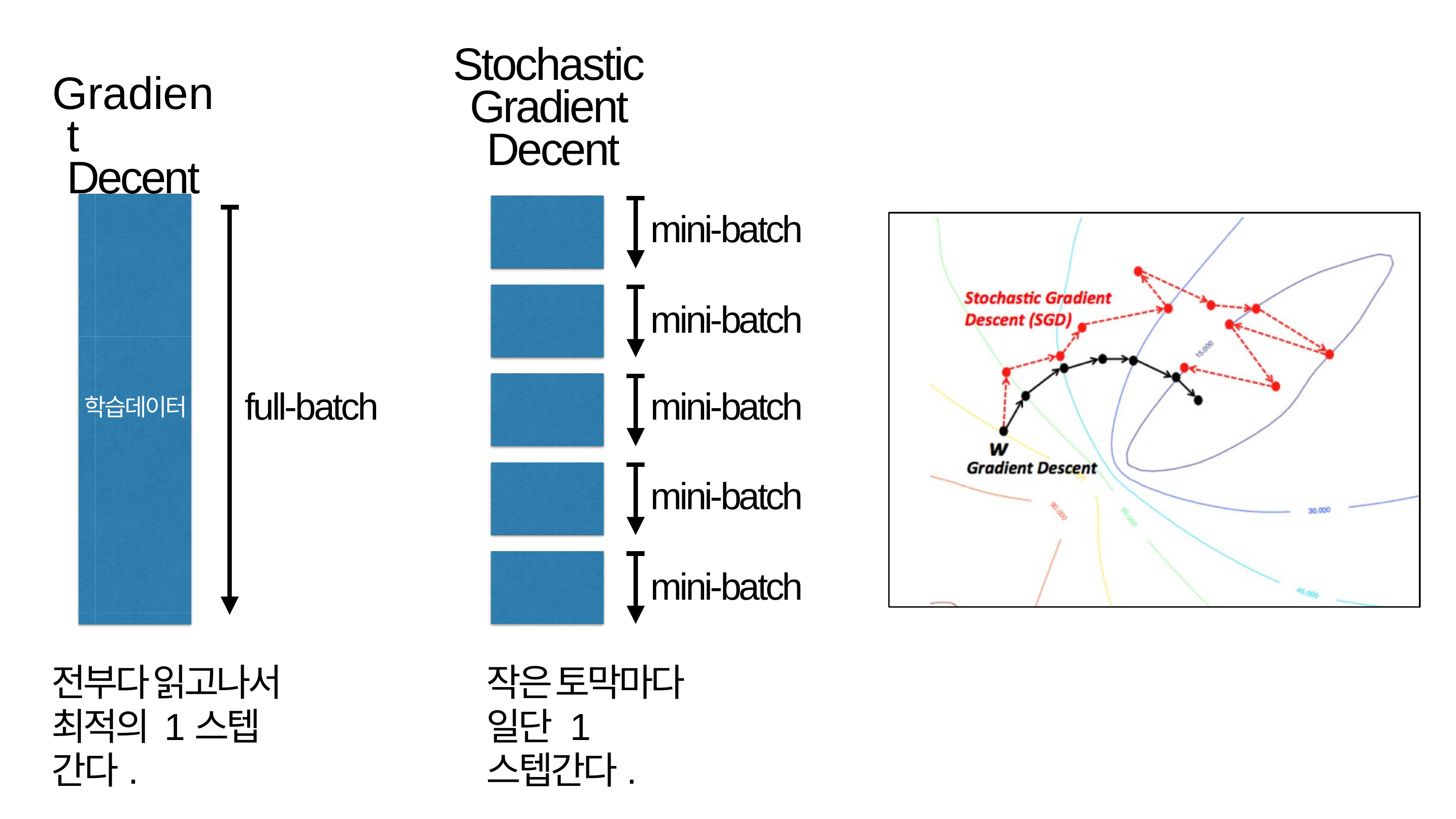

# Stochastic  Gradient  Decent
Gradient  Decent

mini-batch

mini-batch

full-batch
mini-batch
학습데이터

mini-batch

mini-batch

전부다 읽고나서  최적의 1스텝 간다.
작은 토막마다  일단 1스텝간다.